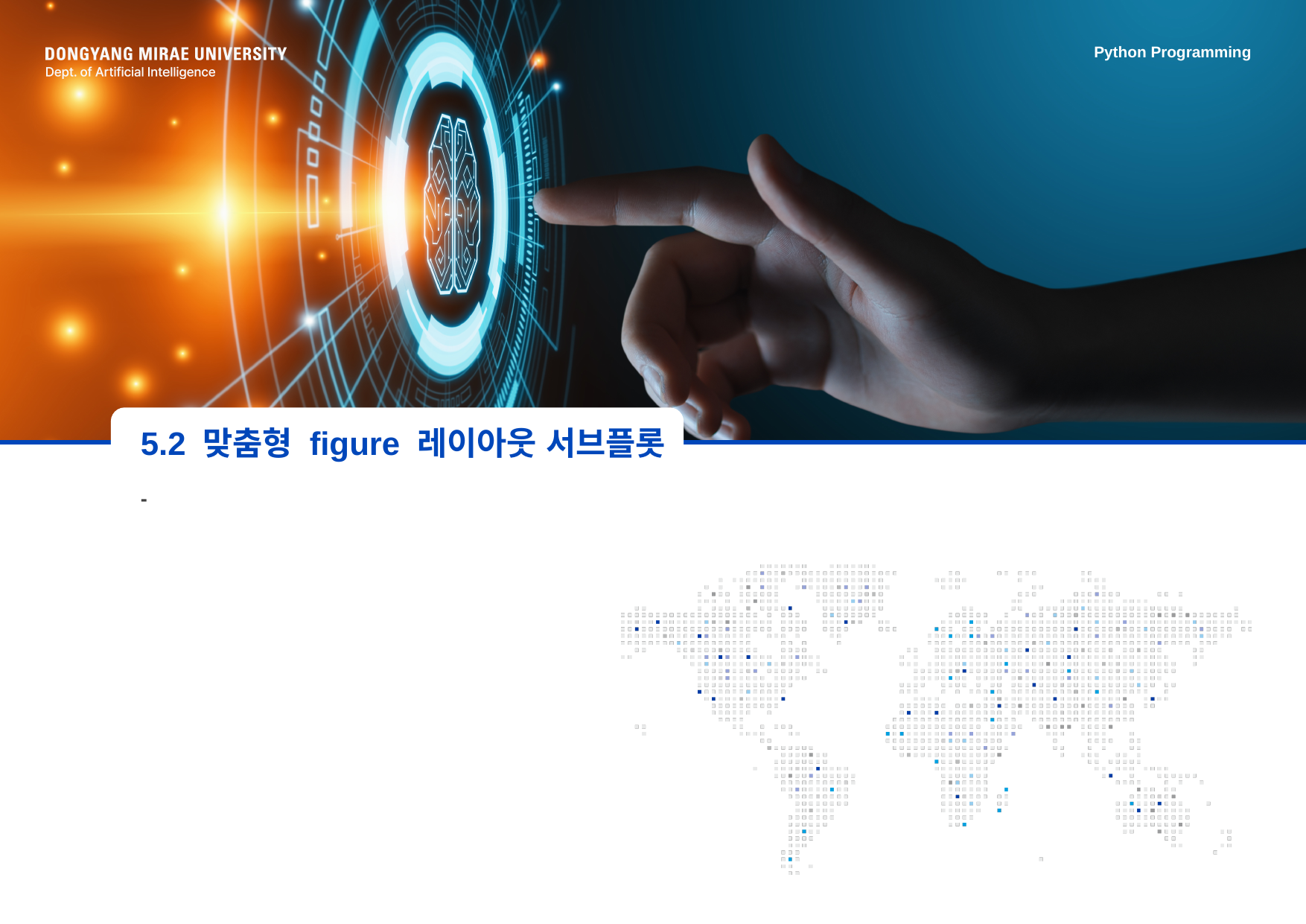

# 5.2 맞춤형 figure 레이아웃 서브플롯
-